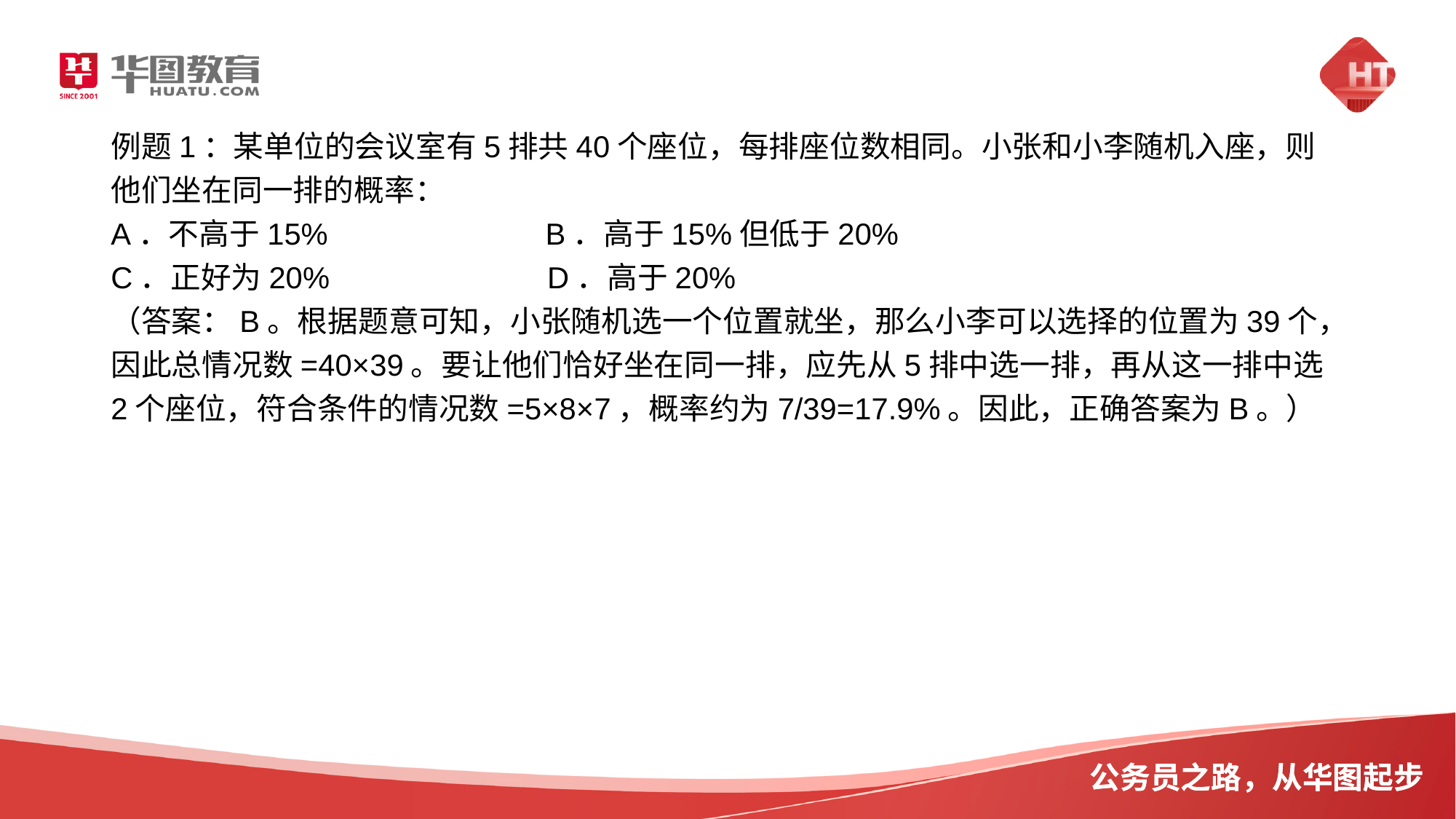

例题1：某单位的会议室有5排共40个座位，每排座位数相同。小张和小李随机入座，则他们坐在同一排的概率：
A．不高于15%                          B．高于15%但低于20%
C．正好为20%                          D．高于20%
（答案：B。根据题意可知，小张随机选一个位置就坐，那么小李可以选择的位置为39个，因此总情况数=40×39。要让他们恰好坐在同一排，应先从5排中选一排，再从这一排中选2个座位，符合条件的情况数=5×8×7，概率约为7/39=17.9%。因此，正确答案为B。）